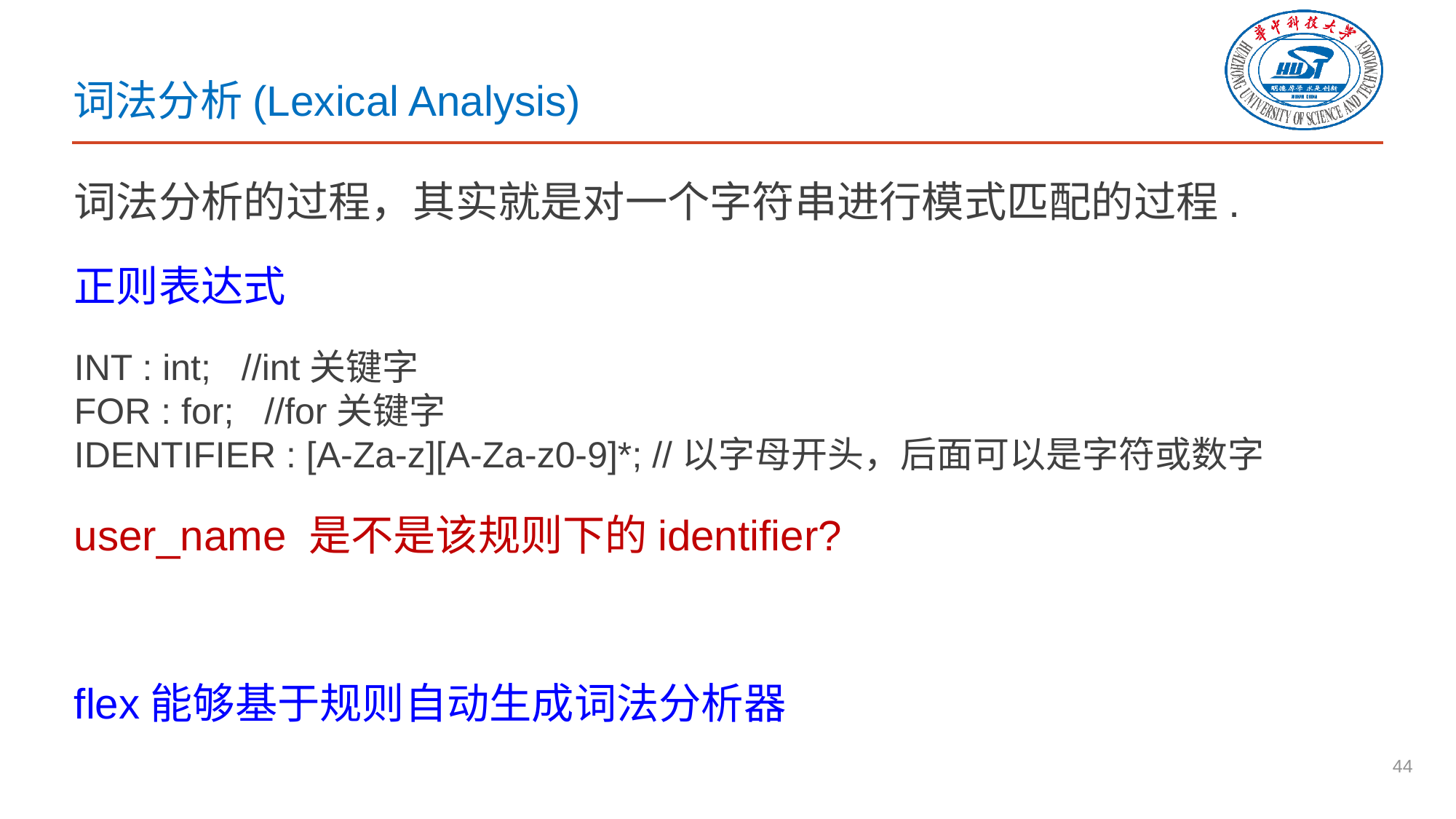

# 词法分析(Lexical Analysis)
词法分析的过程，其实就是对一个字符串进行模式匹配的过程.
正则表达式
INT : int;   //int关键字
FOR : for;   //for关键字
IDENTIFIER : [A-Za-z][A-Za-z0-9]*; //以字母开头，后面可以是字符或数字
user_name 是不是该规则下的identifier?

flex能够基于规则自动生成词法分析器
44